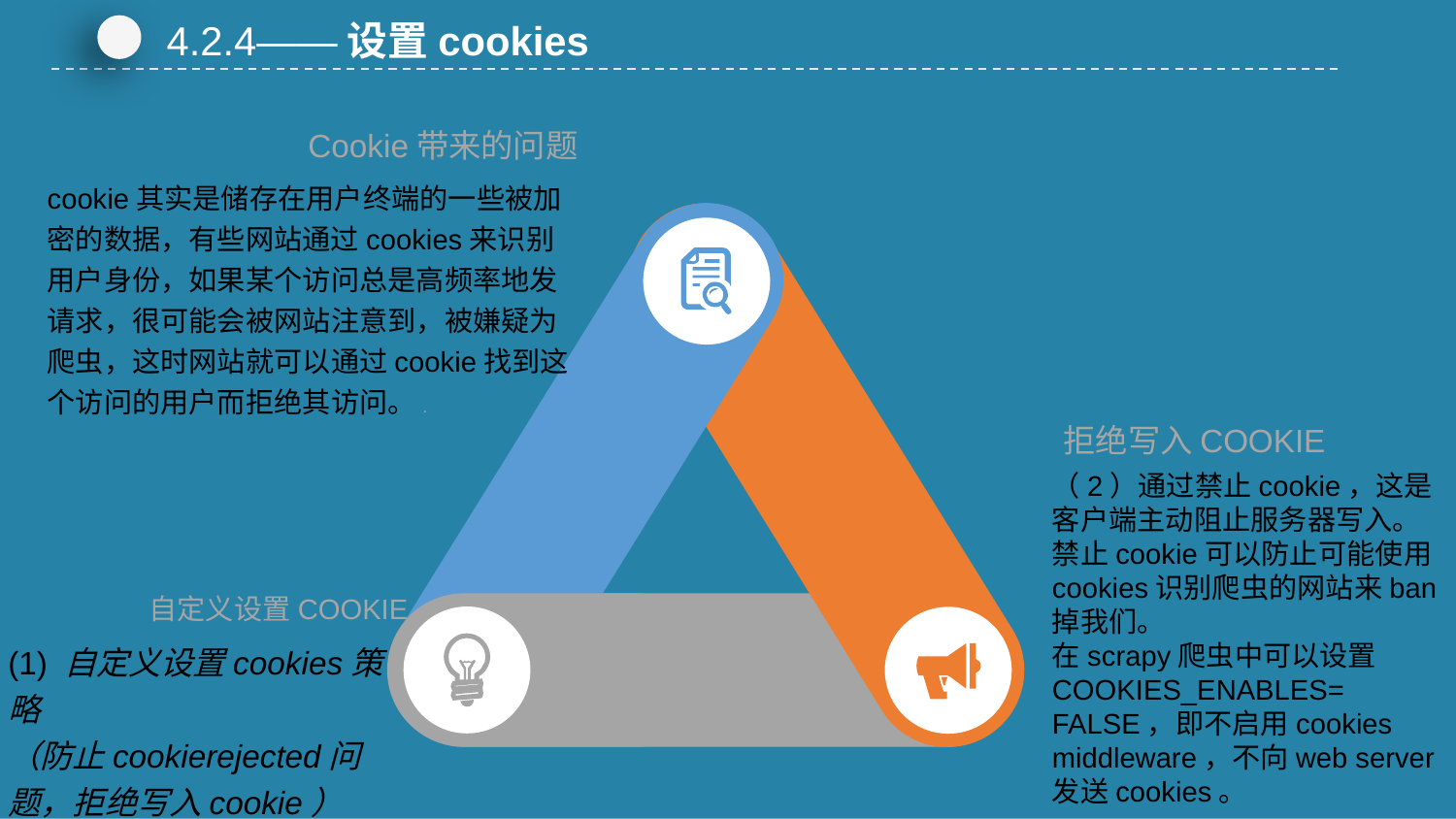

4.2.4——设置cookies

Cookie带来的问题
cookie其实是储存在用户终端的一些被加密的数据，有些网站通过cookies来识别用户身份，如果某个访问总是高频率地发请求，很可能会被网站注意到，被嫌疑为爬虫，这时网站就可以通过cookie找到这个访问的用户而拒绝其访问。.

拒绝写入COOKIE
（2）通过禁止cookie，这是客户端主动阻止服务器写入。禁止cookie可以防止可能使用cookies识别爬虫的网站来ban掉我们。
在scrapy爬虫中可以设置COOKIES_ENABLES= FALSE，即不启用cookies middleware，不向web server发送cookies。
自定义设置COOKIE
(1) 自定义设置cookies策略
（防止cookierejected问题，拒绝写入cookie）